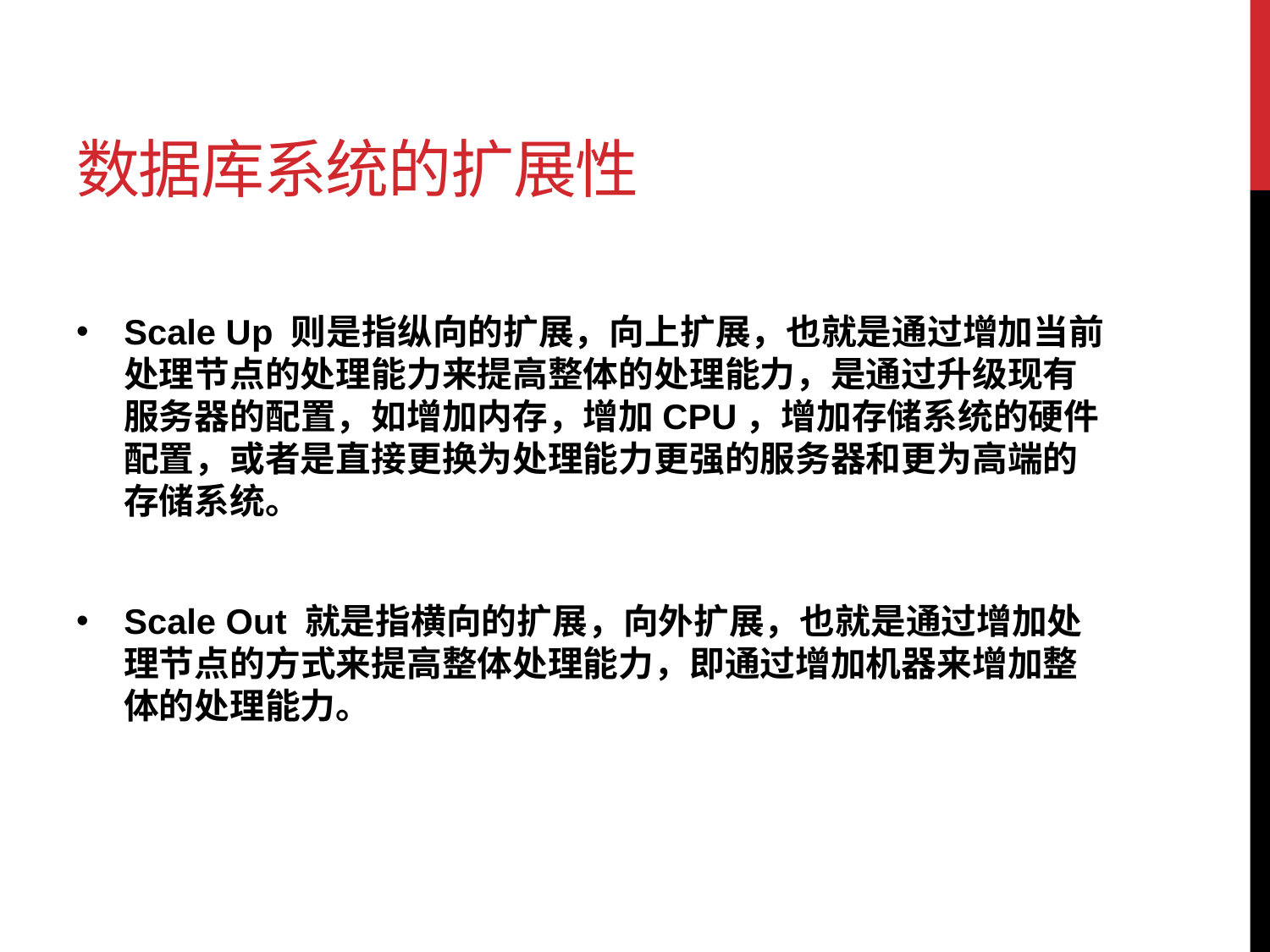

# 数据库系统的扩展性

Scale Up 则是指纵向的扩展，向上扩展，也就是通过增加当前处理节点的处理能力来提高整体的处理能力，是通过升级现有服务器的配置，如增加内存，增加CPU，增加存储系统的硬件配置，或者是直接更换为处理能力更强的服务器和更为高端的存储系统。

Scale Out 就是指横向的扩展，向外扩展，也就是通过增加处理节点的方式来提高整体处理能力，即通过增加机器来增加整体的处理能力。